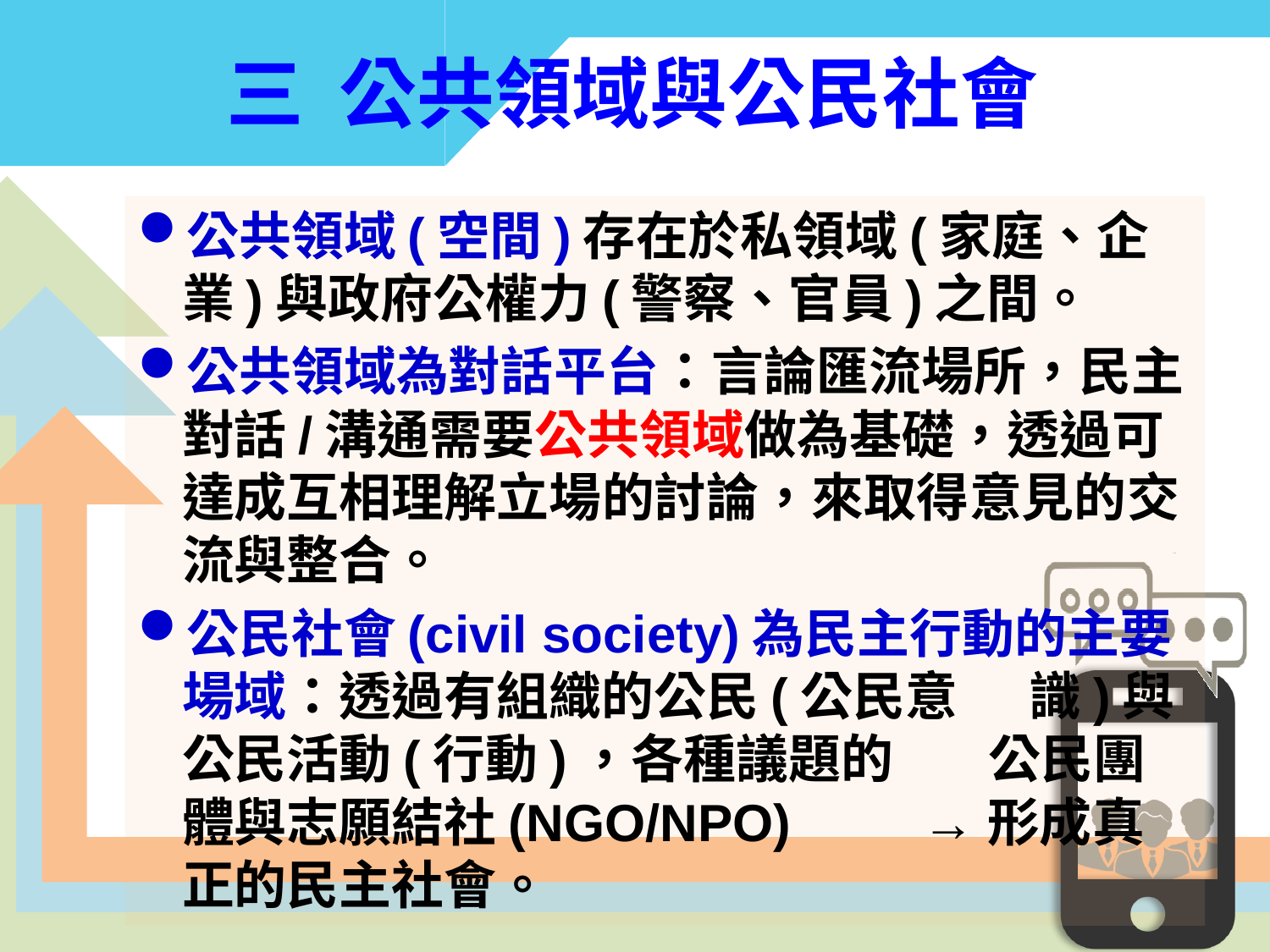

三  公共領域與公民社會
公共領域(空間)存在於私領域(家庭、企業)與政府公權力(警察、官員)之間。
公共領域為對話平台：言論匯流場所，民主對話/溝通需要公共領域做為基礎，透過可達成互相理解立場的討論，來取得意見的交流與整合。
公民社會(civil society)為民主行動的主要場域：透過有組織的公民(公民意      識)與公民活動(行動)，各種議題的        公民團體與志願結社(NGO/NPO)         →形成真正的民主社會。